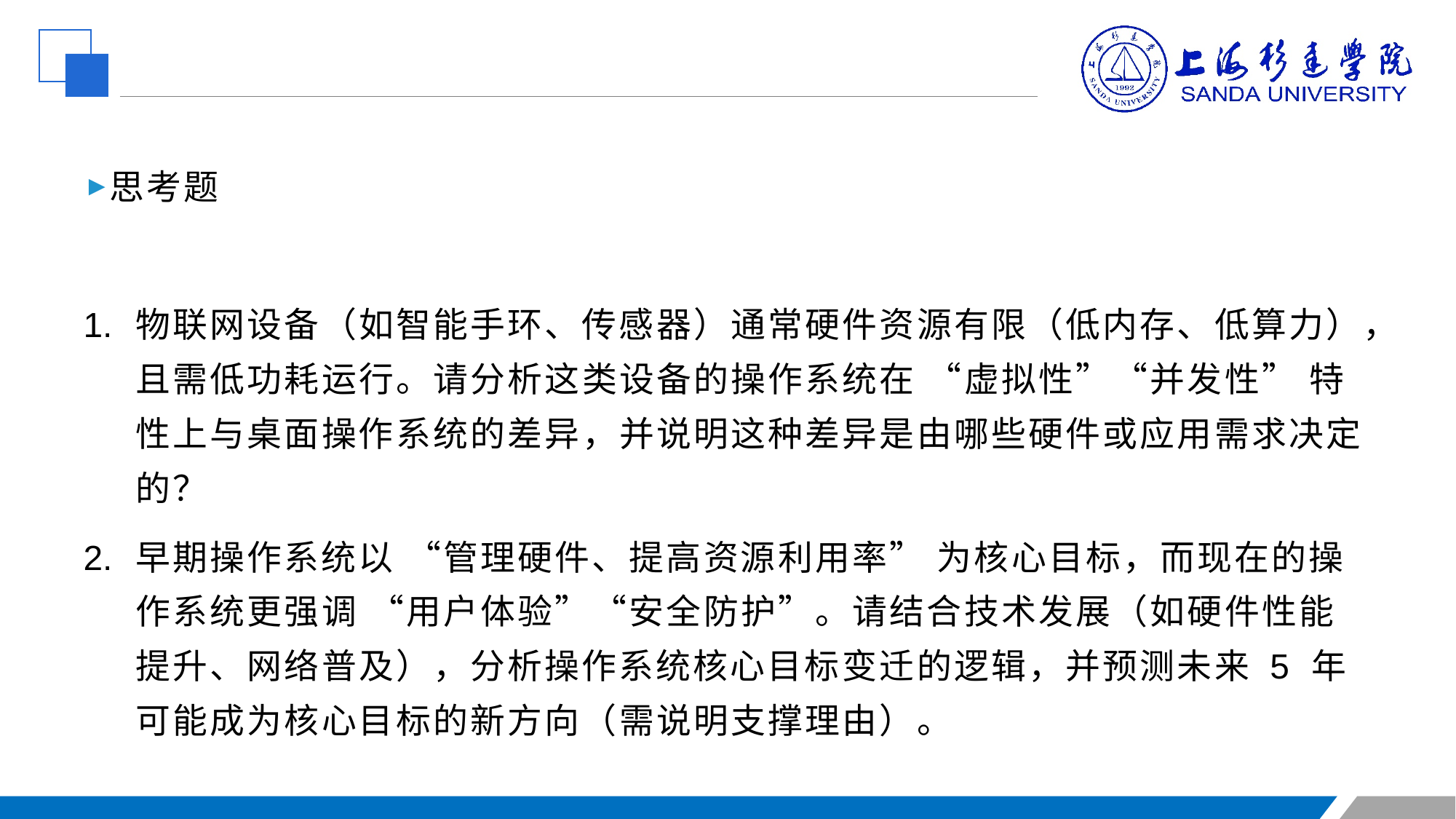

思考题

物联网设备（如智能手环、传感器）通常硬件资源有限（低内存、低算力），且需低功耗运行。请分析这类设备的操作系统在 “虚拟性”“并发性” 特性上与桌面操作系统的差异，并说明这种差异是由哪些硬件或应用需求决定的？​
早期操作系统以 “管理硬件、提高资源利用率” 为核心目标，而现在的操作系统更强调 “用户体验”“安全防护”。请结合技术发展（如硬件性能提升、网络普及），分析操作系统核心目标变迁的逻辑，并预测未来 5 年可能成为核心目标的新方向（需说明支撑理由）。